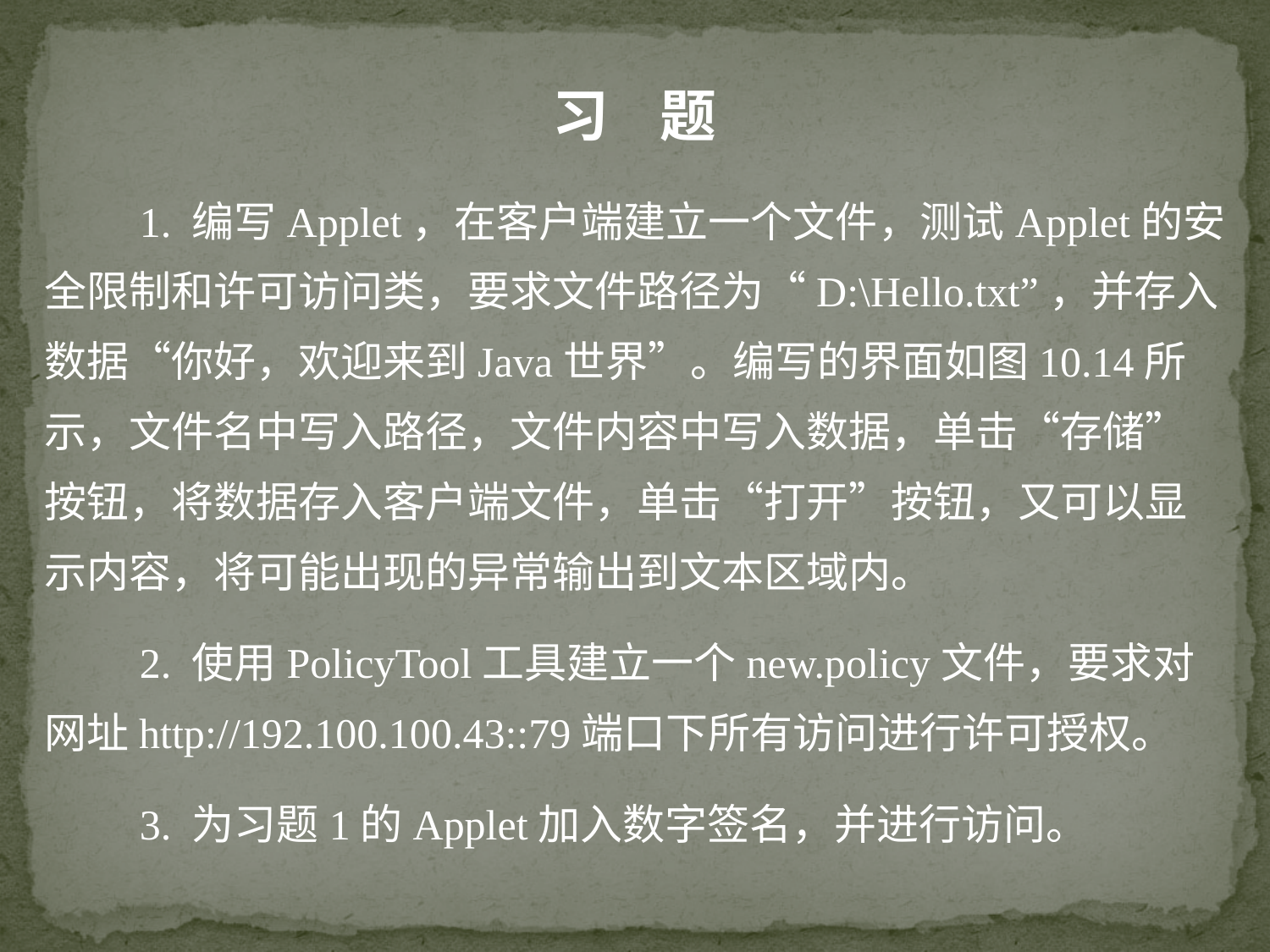

习    题
         1. 编写Applet，在客户端建立一个文件，测试Applet的安全限制和许可访问类，要求文件路径为“D:\Hello.txt”，并存入数据“你好，欢迎来到Java世界”。编写的界面如图10.14所示，文件名中写入路径，文件内容中写入数据，单击“存储”按钮，将数据存入客户端文件，单击“打开”按钮，又可以显示内容，将可能出现的异常输出到文本区域内。
         2. 使用PolicyTool工具建立一个new.policy文件，要求对网址http://192.100.100.43::79端口下所有访问进行许可授权。
         3. 为习题1的Applet加入数字签名，并进行访问。